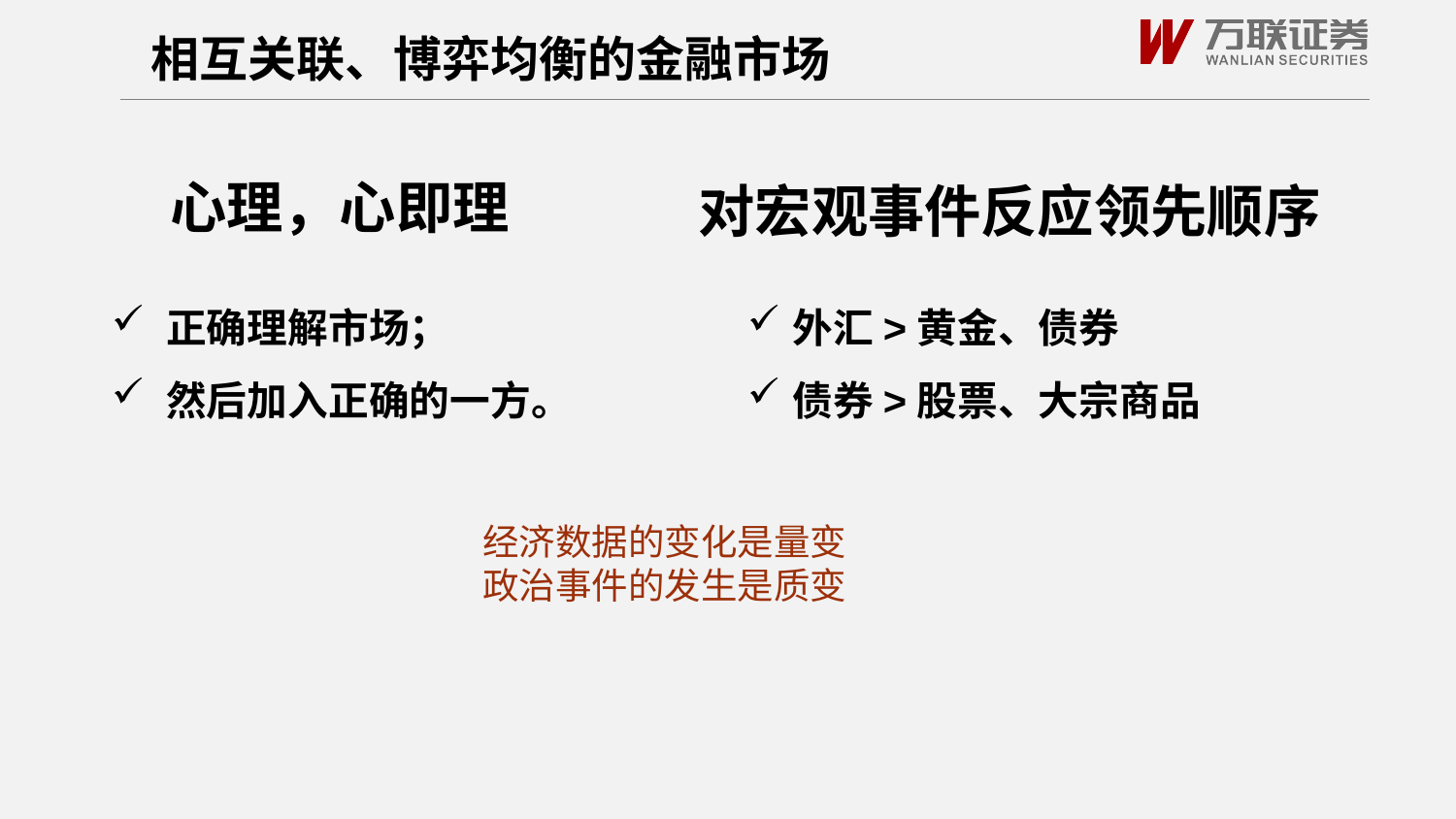

相互关联、博弈均衡的金融市场
心理，心即理
对宏观事件反应领先顺序
正确理解市场；
然后加入正确的一方。
外汇>黄金、债券
债券>股票、大宗商品
经济数据的变化是量变
政治事件的发生是质变